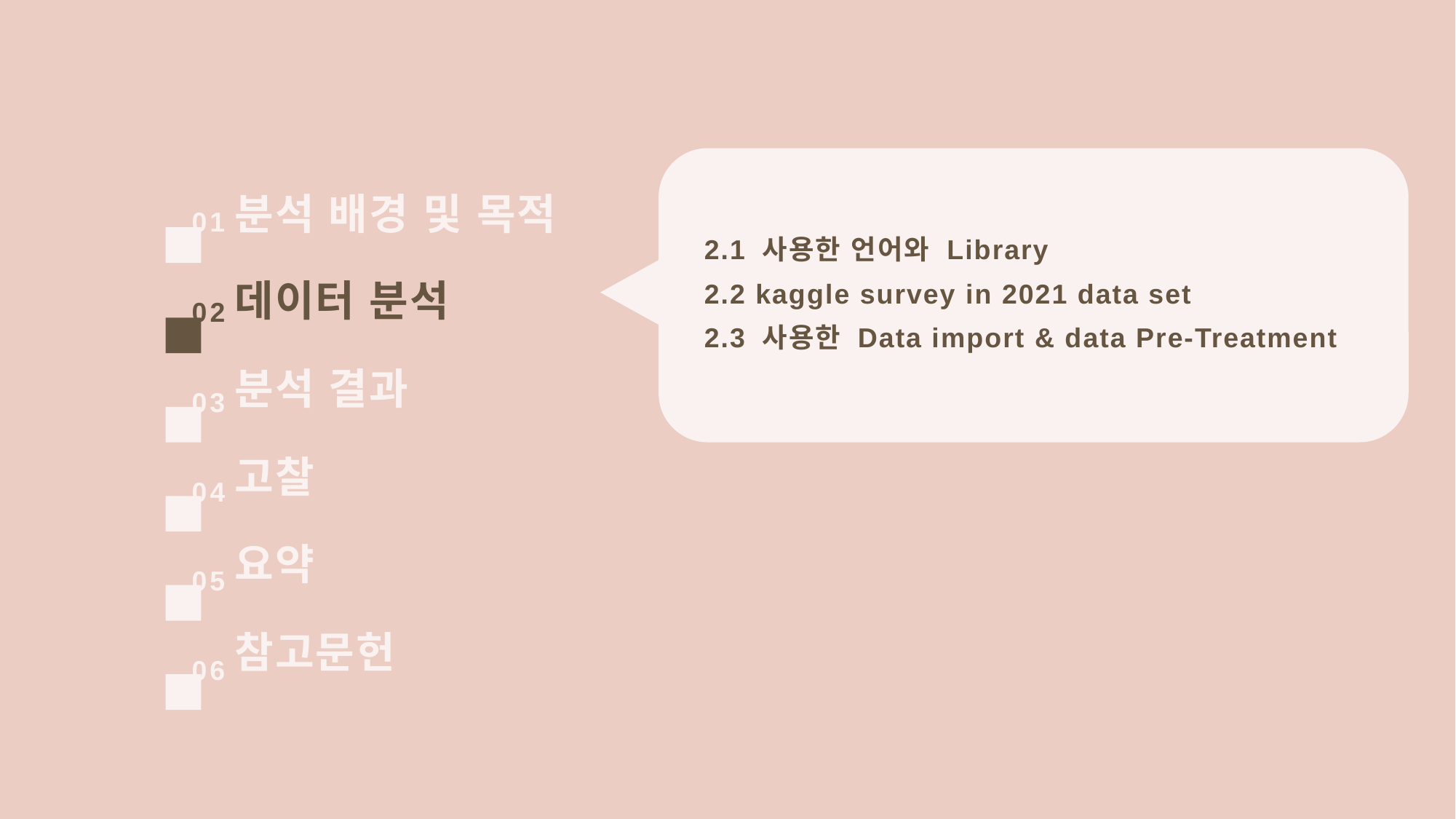

분석 배경 및 목적
01
2.1 사용한 언어와 Library
2.2 kaggle survey in 2021 data set
2.3 사용한 Data import & data Pre-Treatment

데이터 분석
02

분석 결과
03

고찰
04

요약
05

참고문헌
06